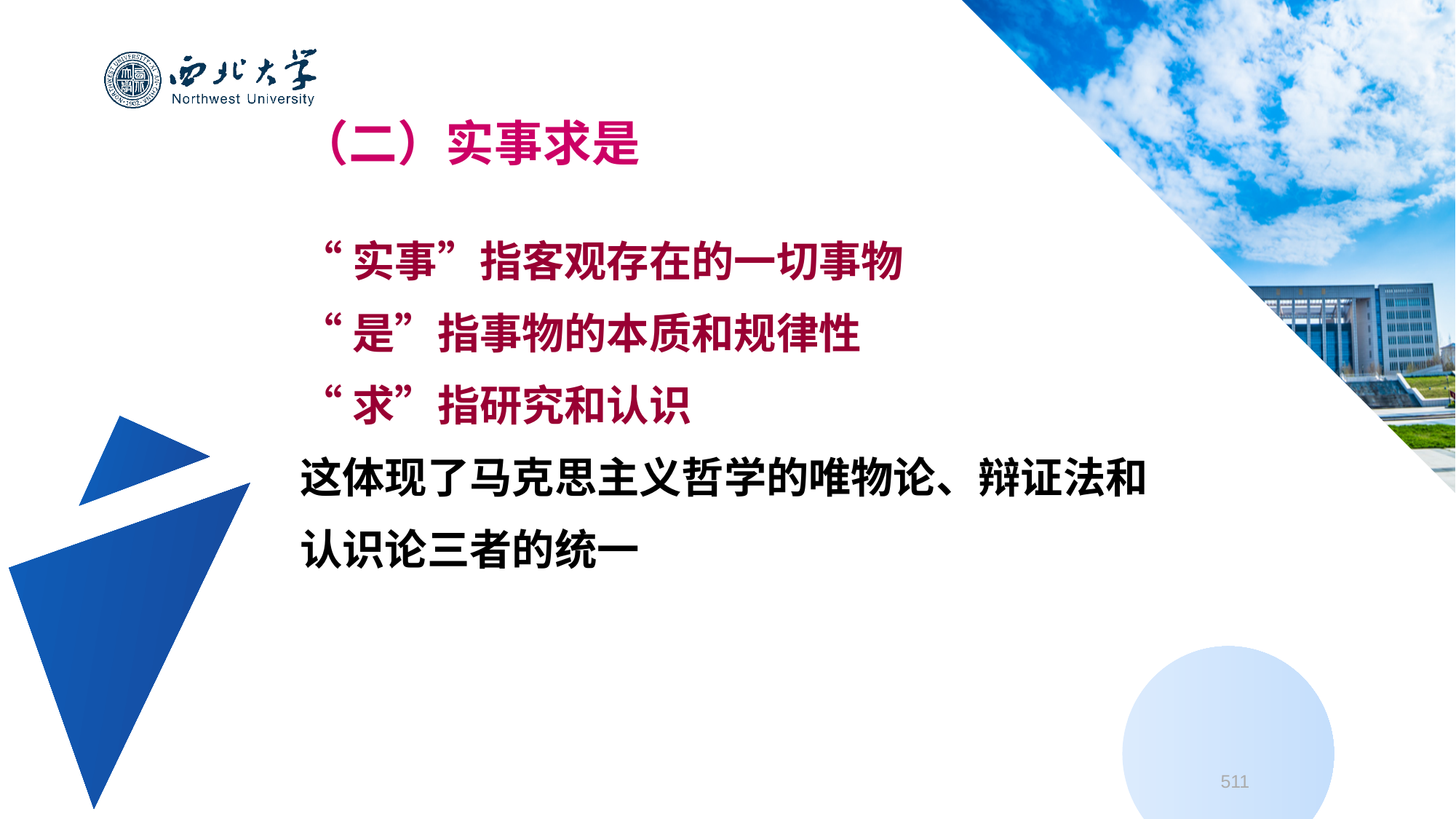

（二）实事求是
“实事”指客观存在的一切事物
“是”指事物的本质和规律性
“求”指研究和认识
这体现了马克思主义哲学的唯物论、辩证法和
认识论三者的统一
511